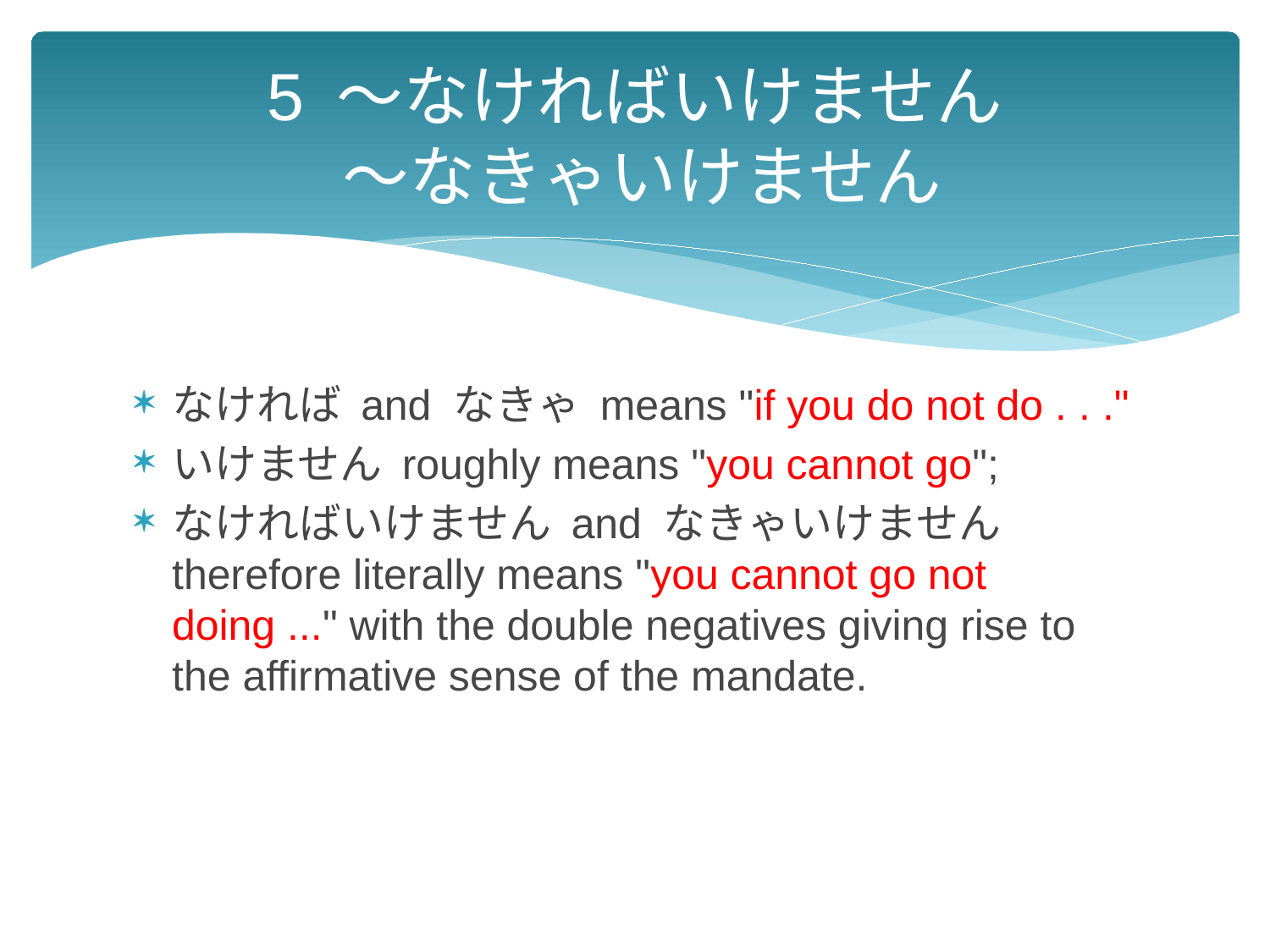

# 5 ～なければいけません ～なきゃいけません
なければ and なきゃ means "if you do not do . . ."
いけません roughly means "you cannot go";
なければいけません and なきゃいけません therefore literally means "you cannot go not doing ..." with the double negatives giving rise to the affirmative sense of the mandate.